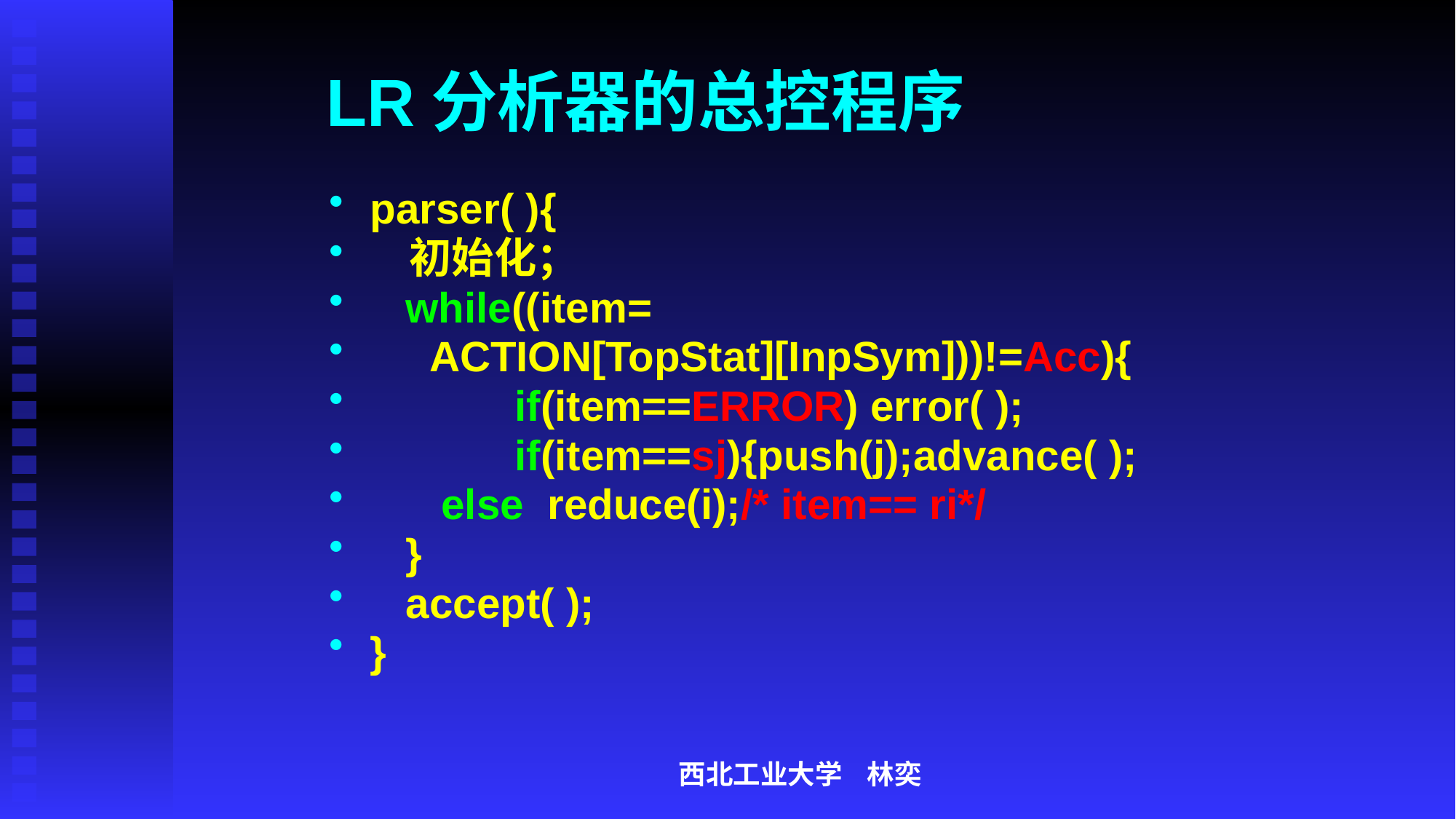

# LR分析器的总控程序
parser( ){
   初始化；
   while((item=
     ACTION[TopStat][InpSym]))!=Acc){
	   if(item==ERROR) error( );
	   if(item==sj){push(j);advance( );
      else  reduce(i);/* item== ri*/
   }
   accept( );
}

西北工业大学    林奕
115